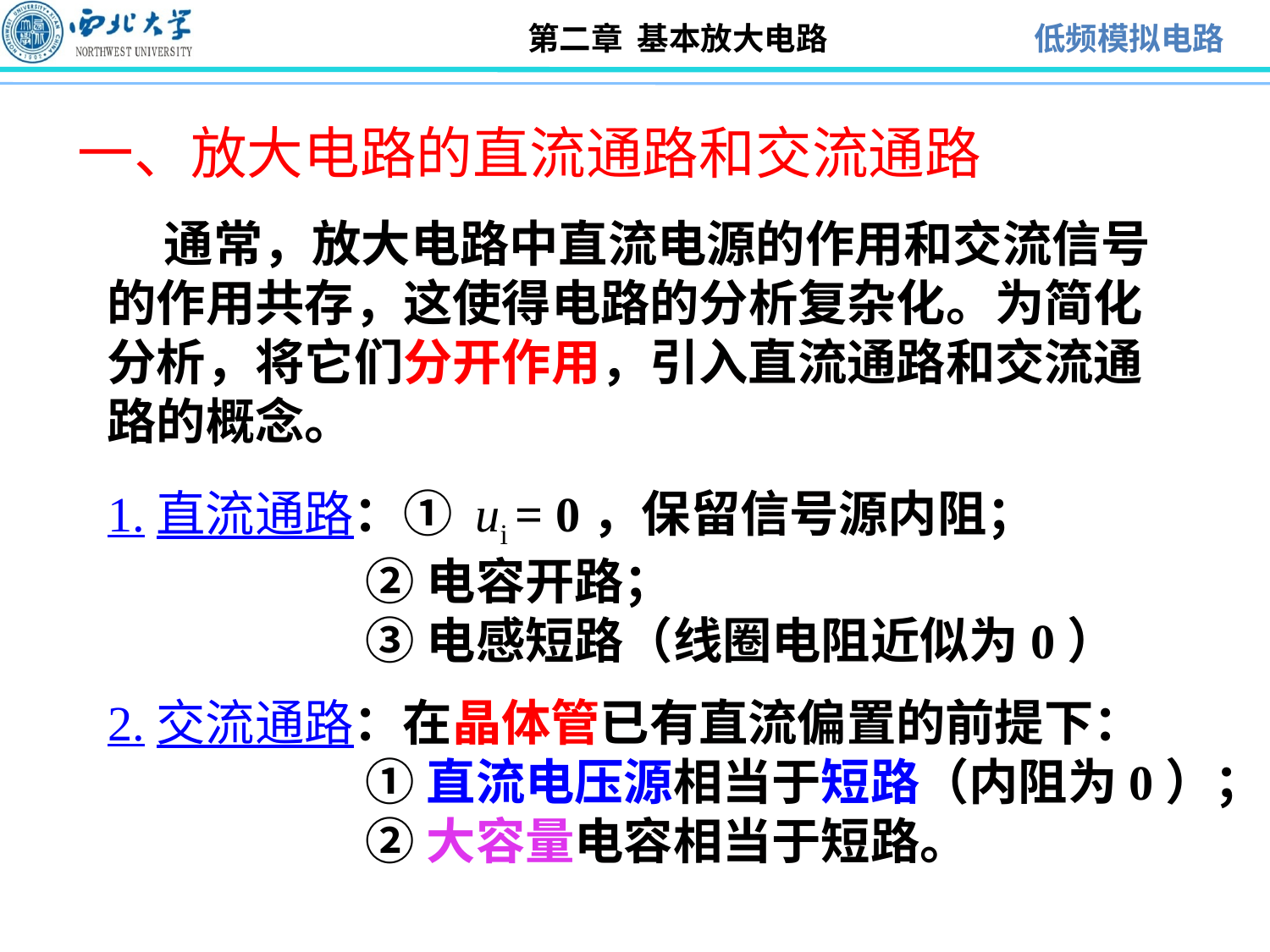

# 一、放大电路的直流通路和交流通路
    通常，放大电路中直流电源的作用和交流信号的作用共存，这使得电路的分析复杂化。为简化分析，将它们分开作用，引入直流通路和交流通路的概念。
1.直流通路：① ui = 0，保留信号源内阻；
                       ②电容开路；
                       ③电感短路（线圈电阻近似为0）
2.交流通路：在晶体管已有直流偏置的前提下：
                       ①直流电压源相当于短路（内阻为0）；
                       ②大容量电容相当于短路。
21